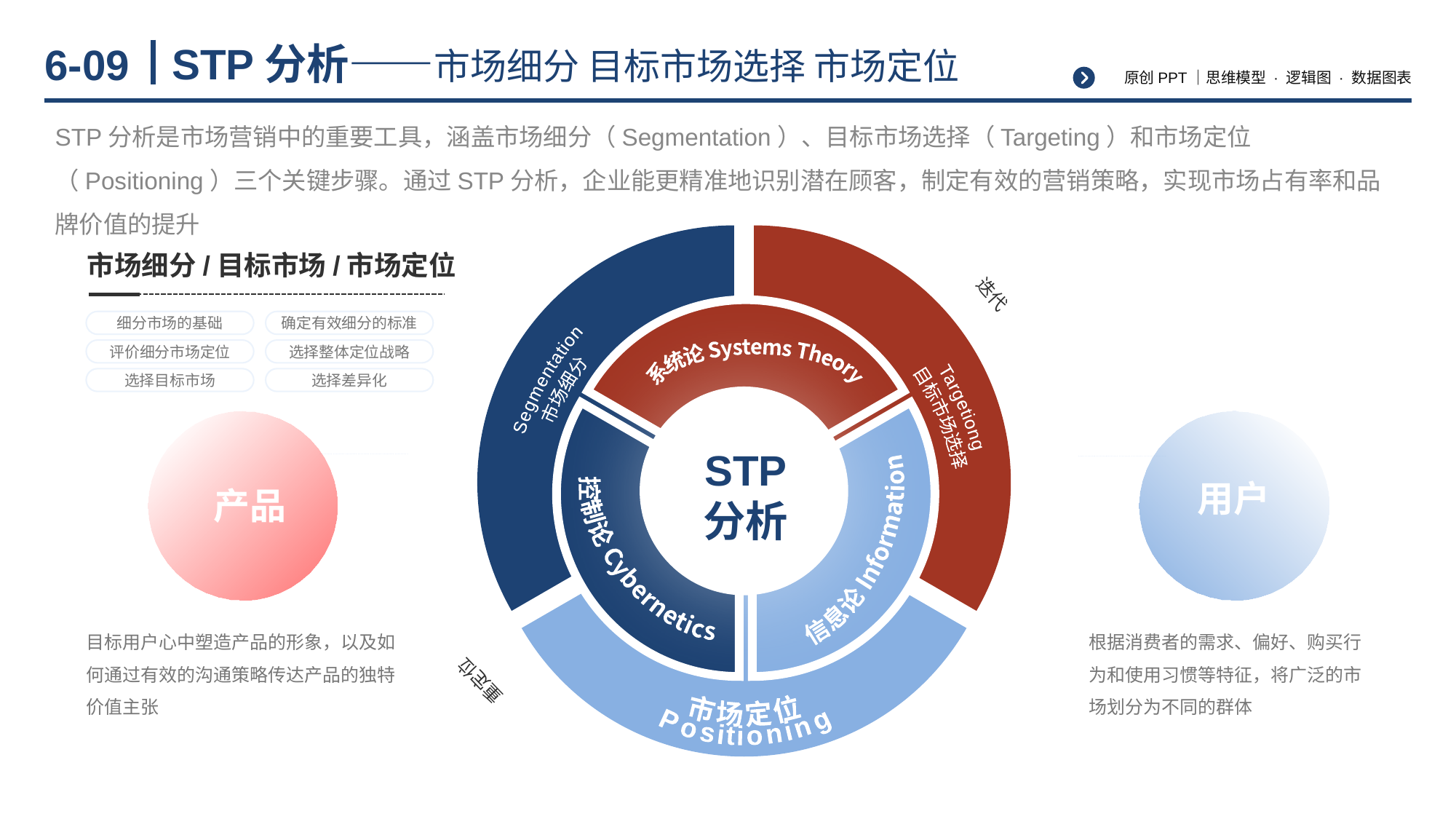

# STP分析——市场细分 目标市场选择 市场定位
6-09
STP分析是市场营销中的重要工具，涵盖市场细分（Segmentation）、目标市场选择（Targeting）和市场定位（Positioning）三个关键步骤。通过STP分析，企业能更精准地识别潜在顾客，制定有效的营销策略，实现市场占有率和品牌价值的提升

需要添加相关内容符合标题
需要添加相关内容符合标题

需要添加相关内容符合标题
系统论 Systems Theory
Segmentation
市场细分
Targetiong
目标市场选择

STP
分析
信息论 Information
控制论 Cybernetics
市场定位
Positioning
迭代
重定位

用户
根据消费者的需求、偏好、购买行为和使用习惯等特征，将广泛的市场划分为不同的群体

产品
目标用户心中塑造产品的形象，以及如何通过有效的沟通策略传达产品的独特价值主张
市场细分/目标市场/市场定位
细分市场的基础
确定有效细分的标准
评价细分市场定位
选择整体定位战略
选择目标市场
选择差异化